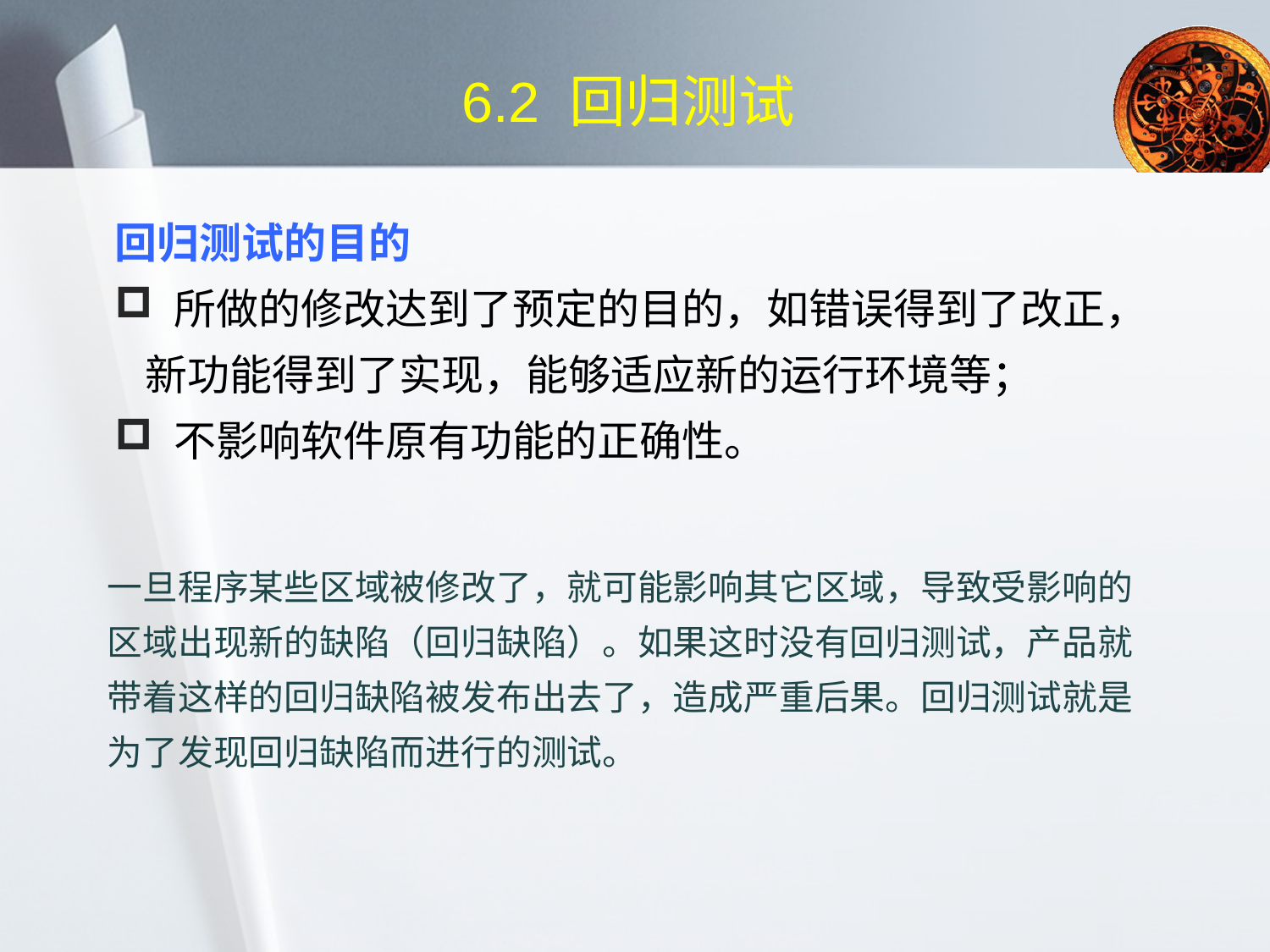

# 6.2 回归测试
回归测试的目的
 所做的修改达到了预定的目的，如错误得到了改正，新功能得到了实现，能够适应新的运行环境等；
 不影响软件原有功能的正确性。

一旦程序某些区域被修改了，就可能影响其它区域，导致受影响的区域出现新的缺陷（回归缺陷）。如果这时没有回归测试，产品就带着这样的回归缺陷被发布出去了，造成严重后果。回归测试就是为了发现回归缺陷而进行的测试。